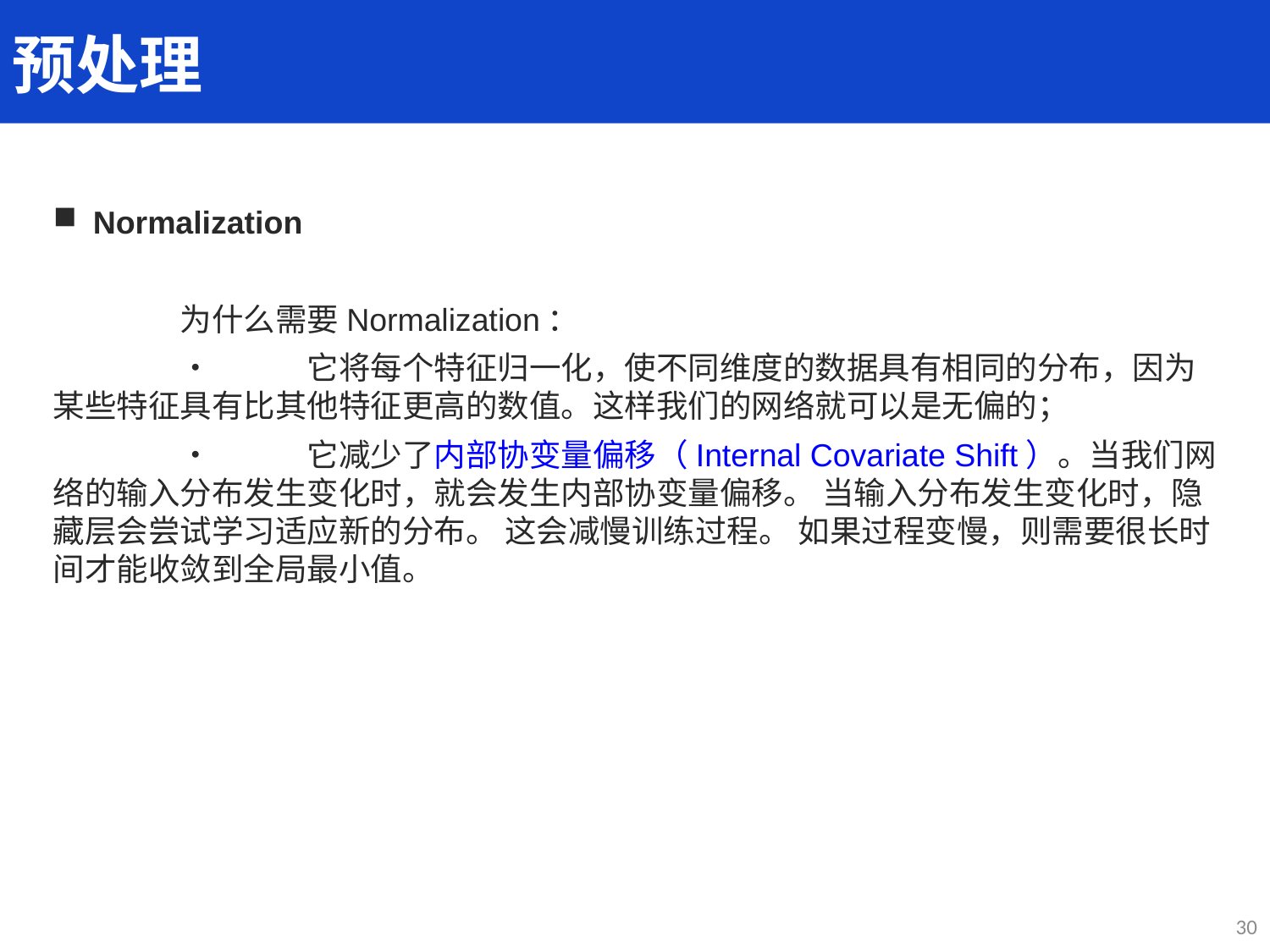

预处理

Normalization

	为什么需要Normalization：
	•	它将每个特征归一化，使不同维度的数据具有相同的分布，因为某些特征具有比其他特征更高的数值。这样我们的网络就可以是无偏的；
	•	它减少了内部协变量偏移（Internal Covariate Shift）。当我们网络的输入分布发生变化时，就会发生内部协变量偏移。 当输入分布发生变化时，隐藏层会尝试学习适应新的分布。 这会减慢训练过程。 如果过程变慢，则需要很长时间才能收敛到全局最小值。

30